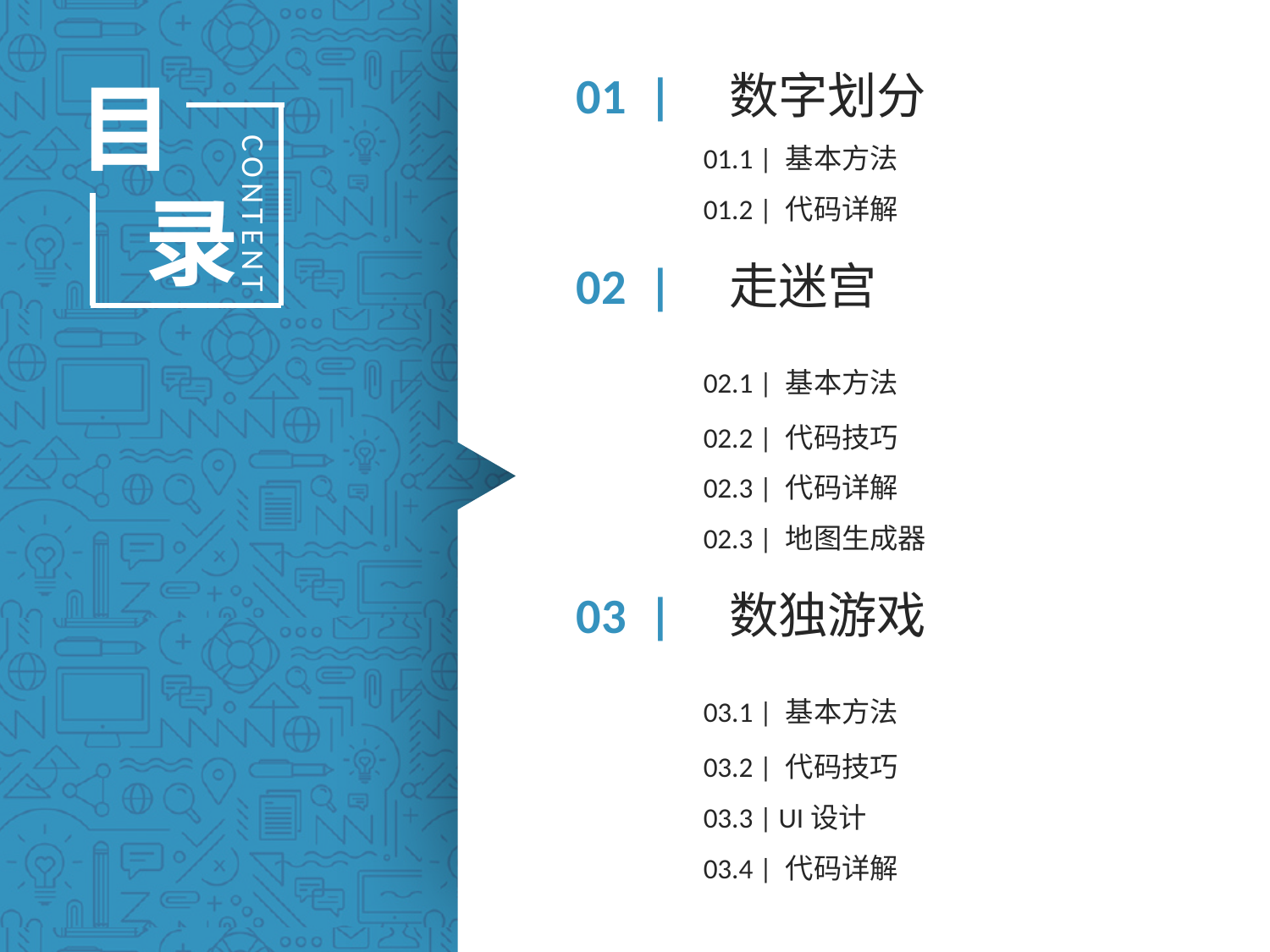

01  |    数字划分
	01.1 | 基本方法
	01.2 | 代码详解
02  |    走迷宫
	02.1 | 基本方法
	02.2 | 代码技巧
	02.3 | 代码详解
	02.3 | 地图生成器
03  |    数独游戏
	03.1 | 基本方法
	03.2 | 代码技巧
	03.3 | UI设计
	03.4 | 代码详解
目
  录
CONTENT